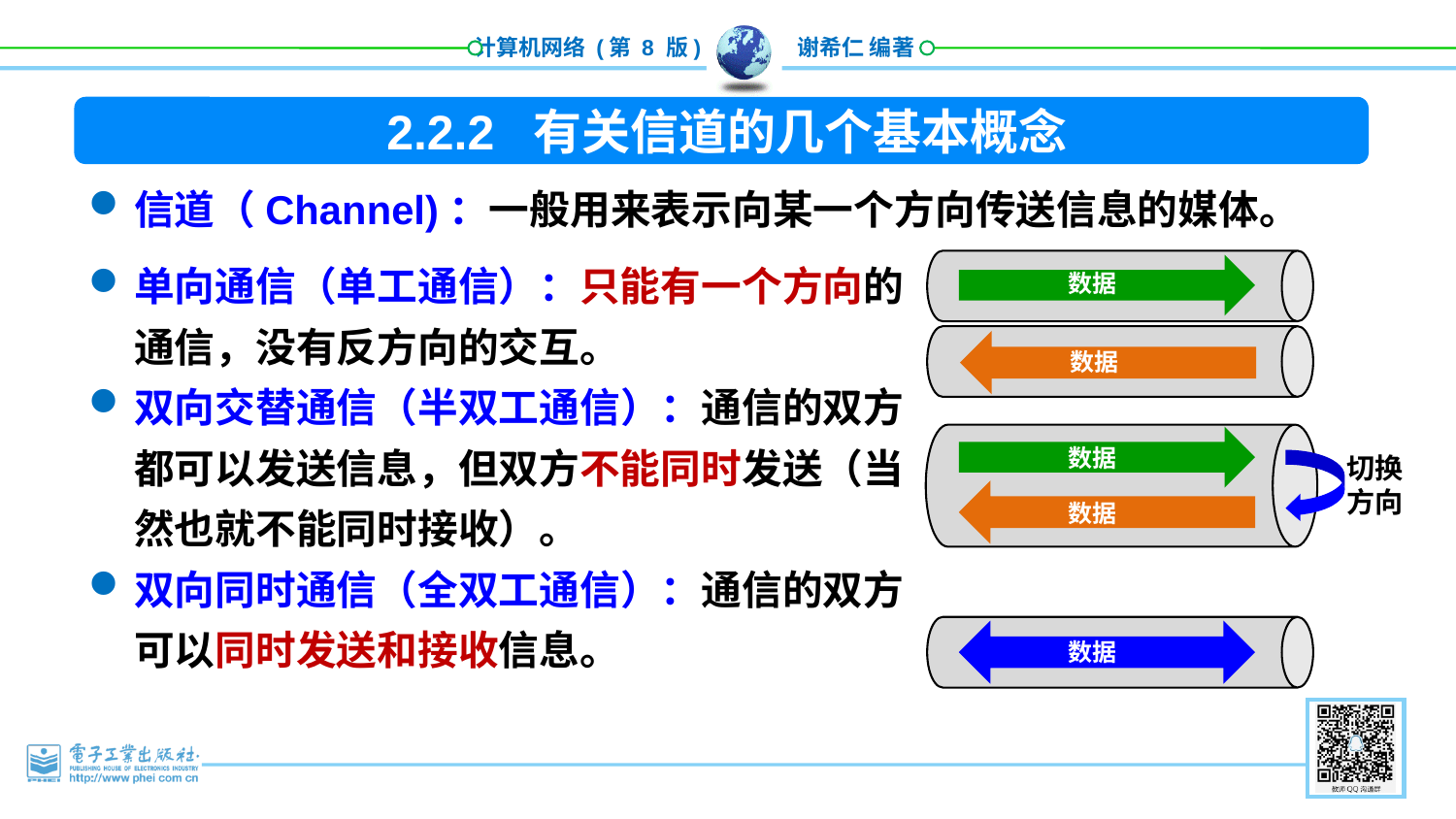

2.2.2  有关信道的几个基本概念
信道（Channel)：一般用来表示向某一个方向传送信息的媒体。

单向通信（单工通信）：只能有一个方向的通信，没有反方向的交互。
双向交替通信（半双工通信）：通信的双方都可以发送信息，但双方不能同时发送（当然也就不能同时接收）。
双向同时通信（全双工通信）：通信的双方可以同时发送和接收信息。

数据

数据

数据
切换
方向

数据

数据